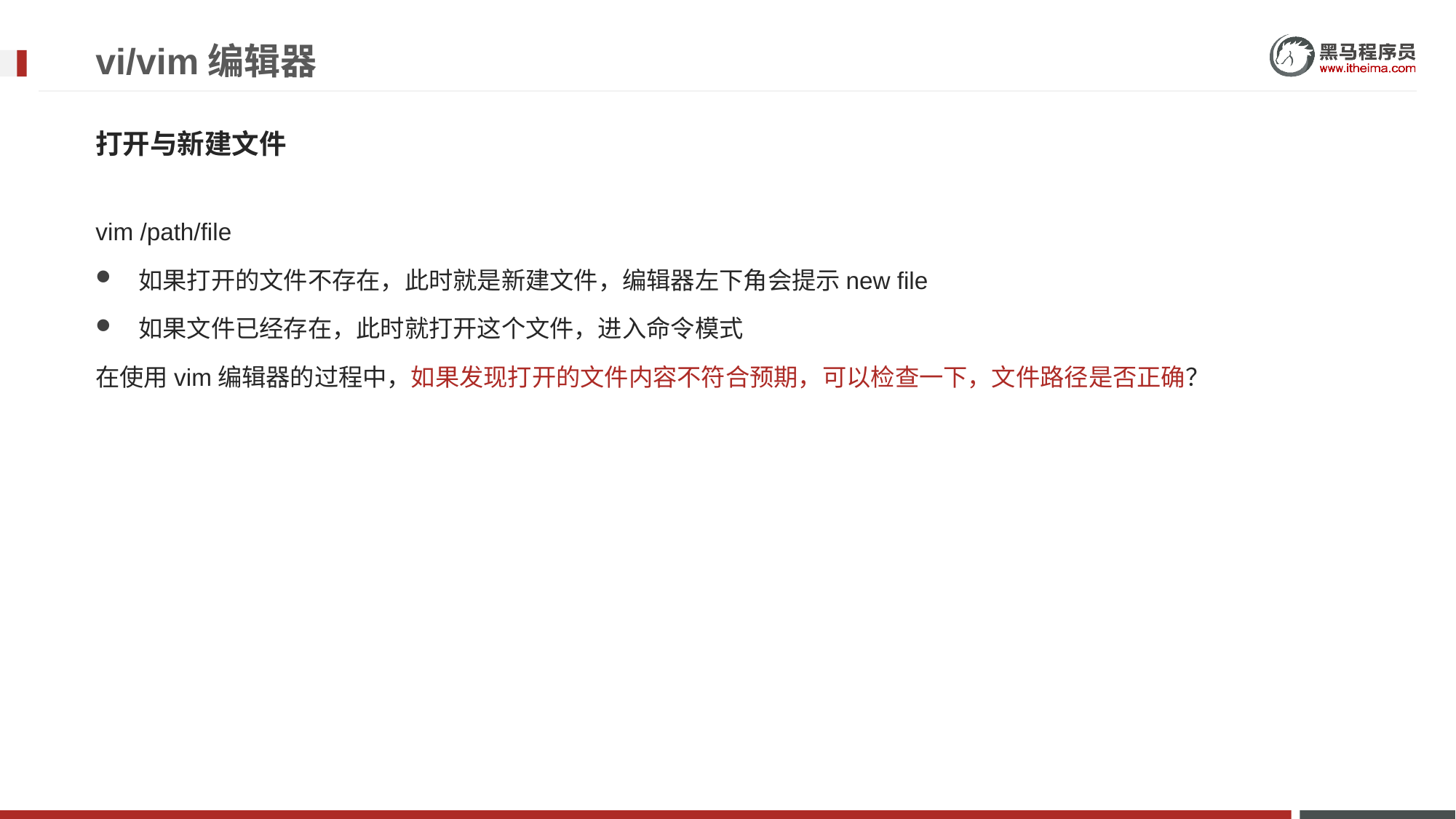

# vi/vim编辑器
打开与新建文件
vim /path/file
如果打开的文件不存在，此时就是新建文件，编辑器左下角会提示new file
如果文件已经存在，此时就打开这个文件，进入命令模式
在使用vim编辑器的过程中，如果发现打开的文件内容不符合预期，可以检查一下，文件路径是否正确？